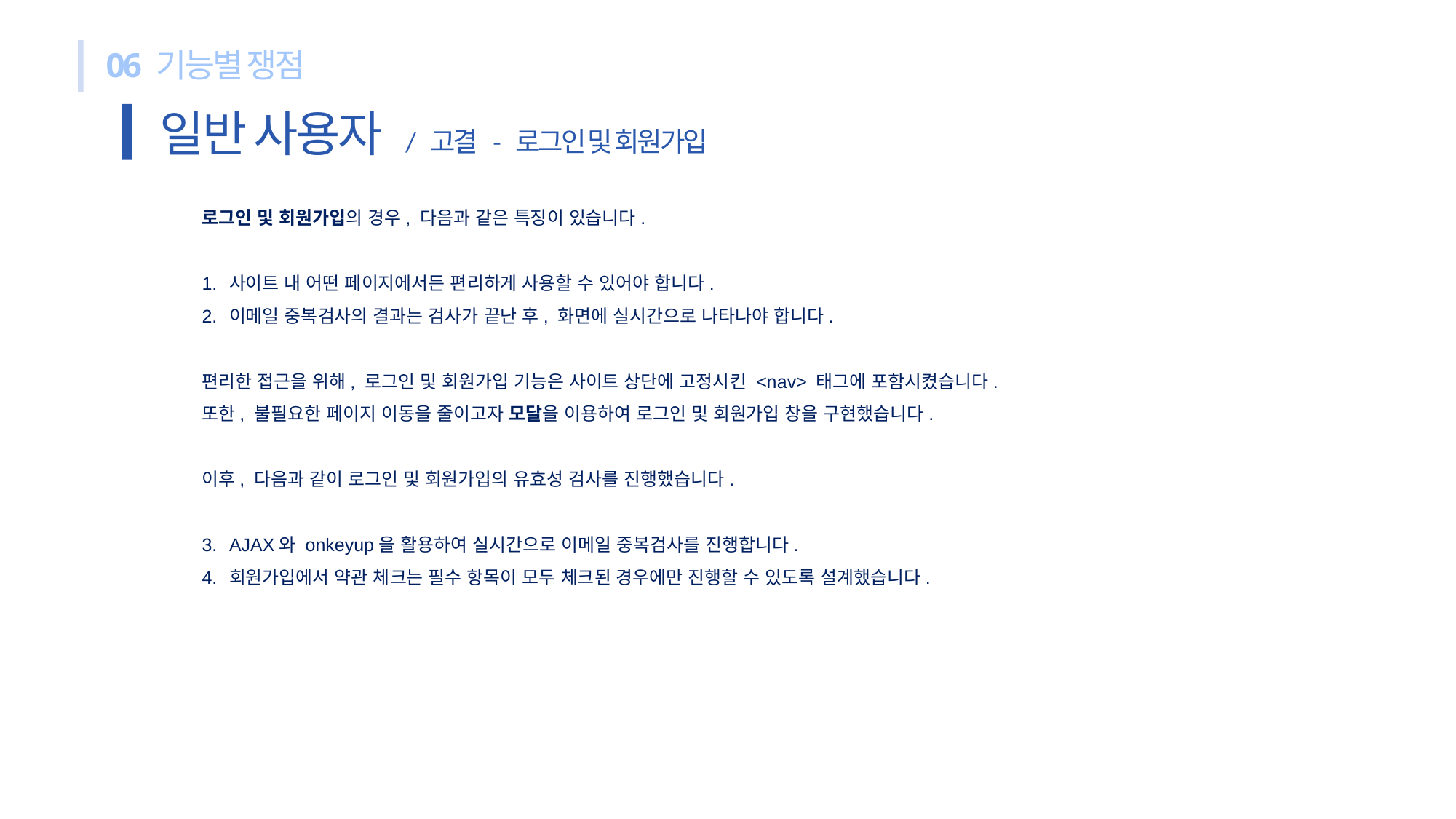

06 기능별 쟁점

일반 사용자 /  고결  -  로그인 및 회원가입

로그인 및 회원가입의 경우, 다음과 같은 특징이 있습니다.

사이트 내 어떤 페이지에서든 편리하게 사용할 수 있어야 합니다.
이메일 중복검사의 결과는 검사가 끝난 후, 화면에 실시간으로 나타나야 합니다.

편리한 접근을 위해, 로그인 및 회원가입 기능은 사이트 상단에 고정시킨 <nav> 태그에 포함시켰습니다.
또한, 불필요한 페이지 이동을 줄이고자 모달을 이용하여 로그인 및 회원가입 창을 구현했습니다.

이후, 다음과 같이 로그인 및 회원가입의 유효성 검사를 진행했습니다.

AJAX와 onkeyup을 활용하여 실시간으로 이메일 중복검사를 진행합니다.
회원가입에서 약관 체크는 필수 항목이 모두 체크된 경우에만 진행할 수 있도록 설계했습니다.